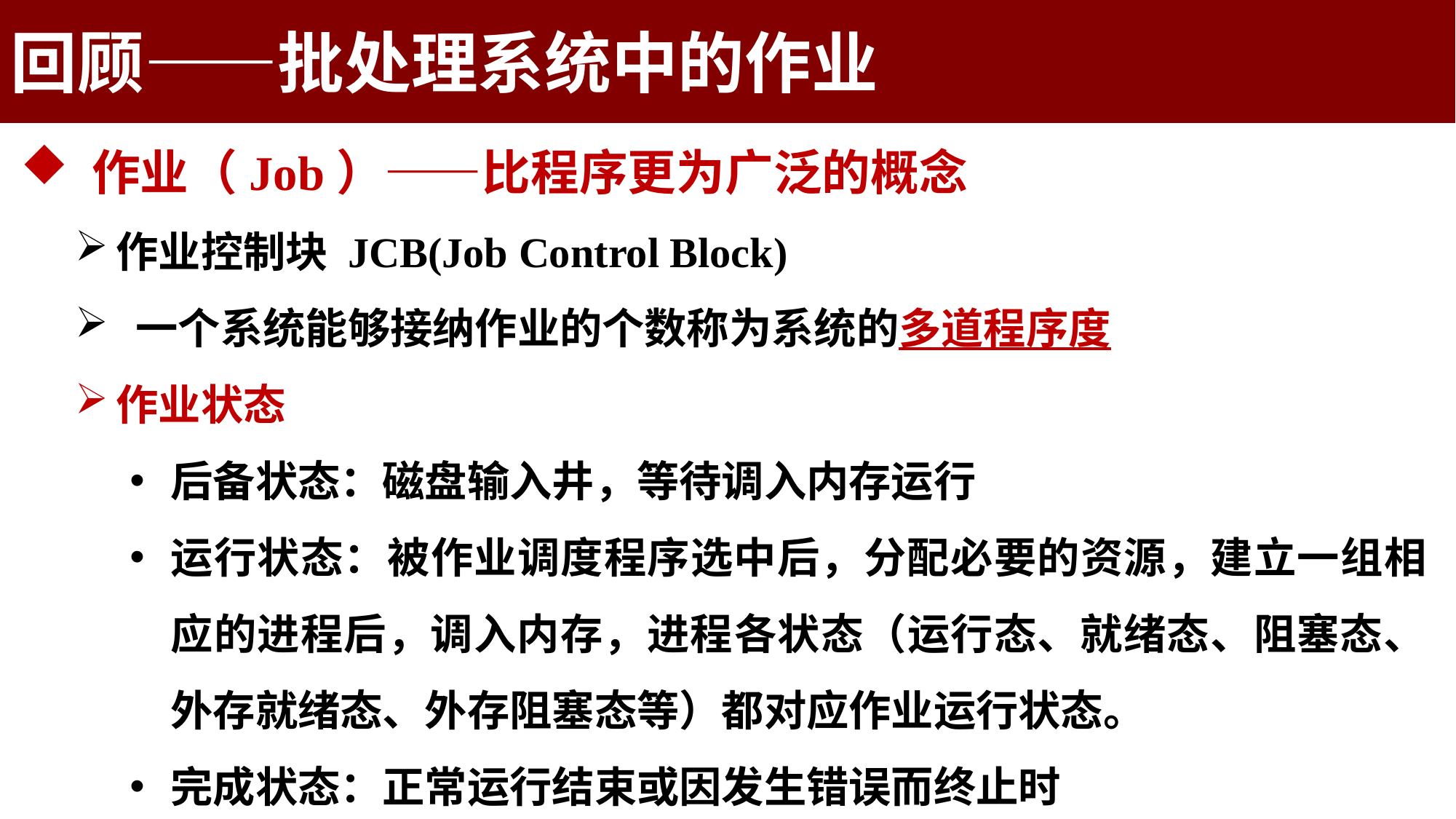

回顾——批处理系统中的作业

 作业（Job）——比程序更为广泛的概念
作业控制块 JCB(Job Control Block)
 一个系统能够接纳作业的个数称为系统的多道程序度
作业状态
后备状态：磁盘输入井，等待调入内存运行
运行状态：被作业调度程序选中后，分配必要的资源，建立一组相应的进程后，调入内存，进程各状态（运行态、就绪态、阻塞态、外存就绪态、外存阻塞态等）都对应作业运行状态。
完成状态：正常运行结束或因发生错误而终止时